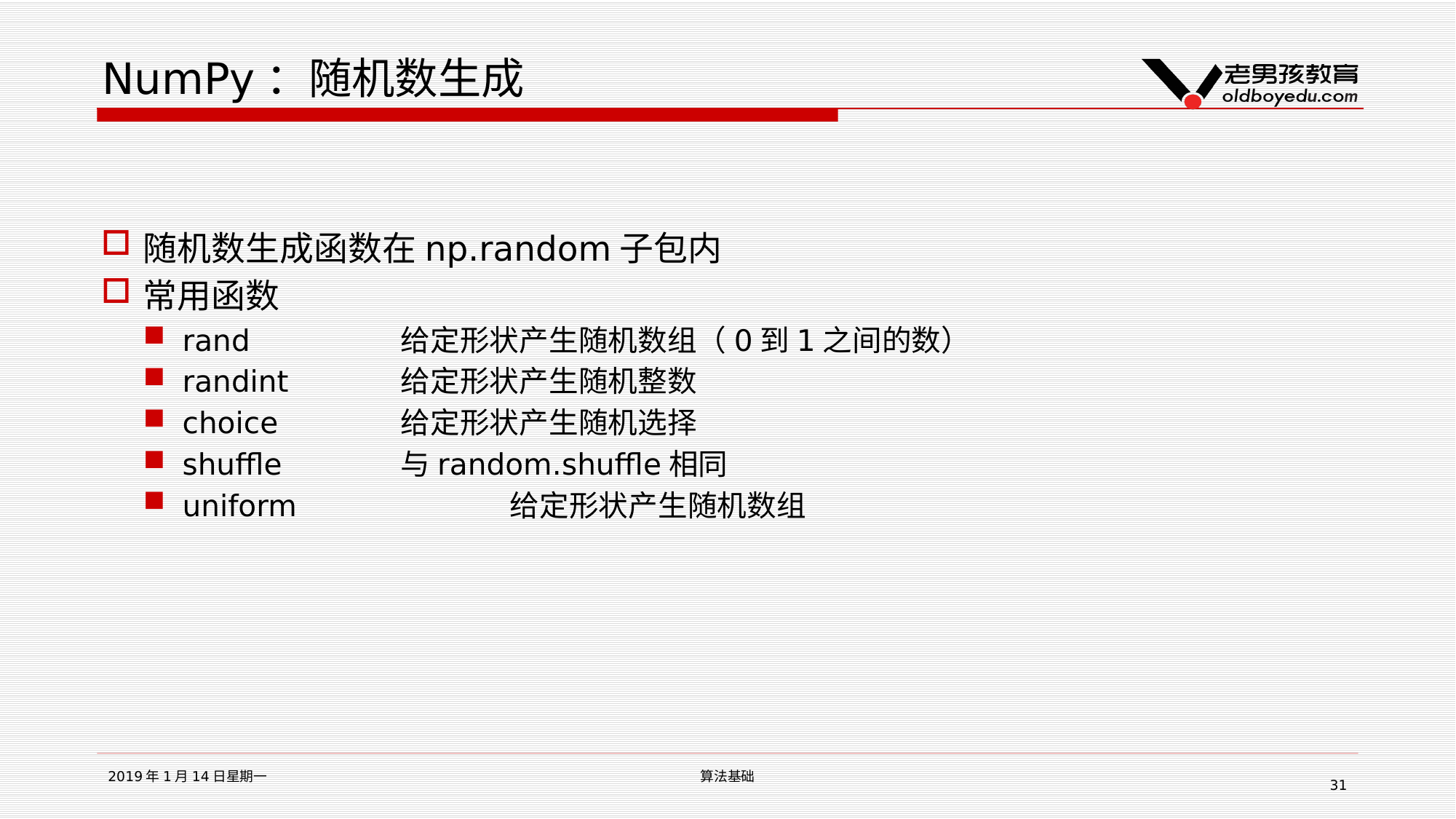

# NumPy：随机数生成

随机数生成函数在np.random子包内
常用函数
rand		给定形状产生随机数组（0到1之间的数）
randint		给定形状产生随机整数
choice		给定形状产生随机选择
shuffle		与random.shuffle相同
uniform		给定形状产生随机数组
2019年1月14日星期一
算法基础
31